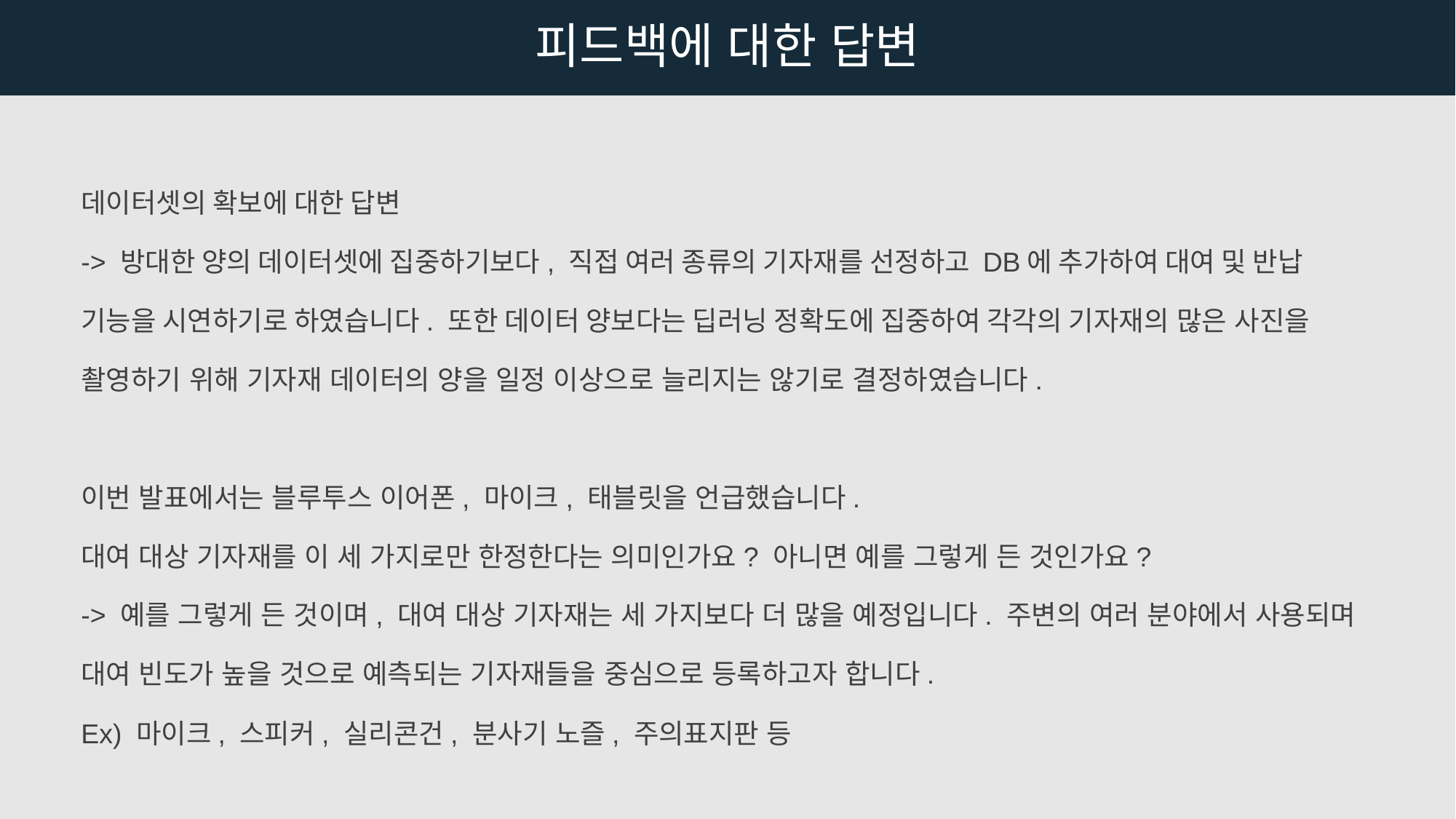

피드백에 대한 답변
데이터셋의 확보에 대한 답변
-> 방대한 양의 데이터셋에 집중하기보다, 직접 여러 종류의 기자재를 선정하고 DB에 추가하여 대여 및 반납 기능을 시연하기로 하였습니다. 또한 데이터 양보다는 딥러닝 정확도에 집중하여 각각의 기자재의 많은 사진을 촬영하기 위해 기자재 데이터의 양을 일정 이상으로 늘리지는 않기로 결정하였습니다.

이번 발표에서는 블루투스 이어폰, 마이크, 태블릿을 언급했습니다.
대여 대상 기자재를 이 세 가지로만 한정한다는 의미인가요? 아니면 예를 그렇게 든 것인가요?
-> 예를 그렇게 든 것이며, 대여 대상 기자재는 세 가지보다 더 많을 예정입니다. 주변의 여러 분야에서 사용되며 대여 빈도가 높을 것으로 예측되는 기자재들을 중심으로 등록하고자 합니다.
Ex) 마이크, 스피커, 실리콘건, 분사기 노즐, 주의표지판 등